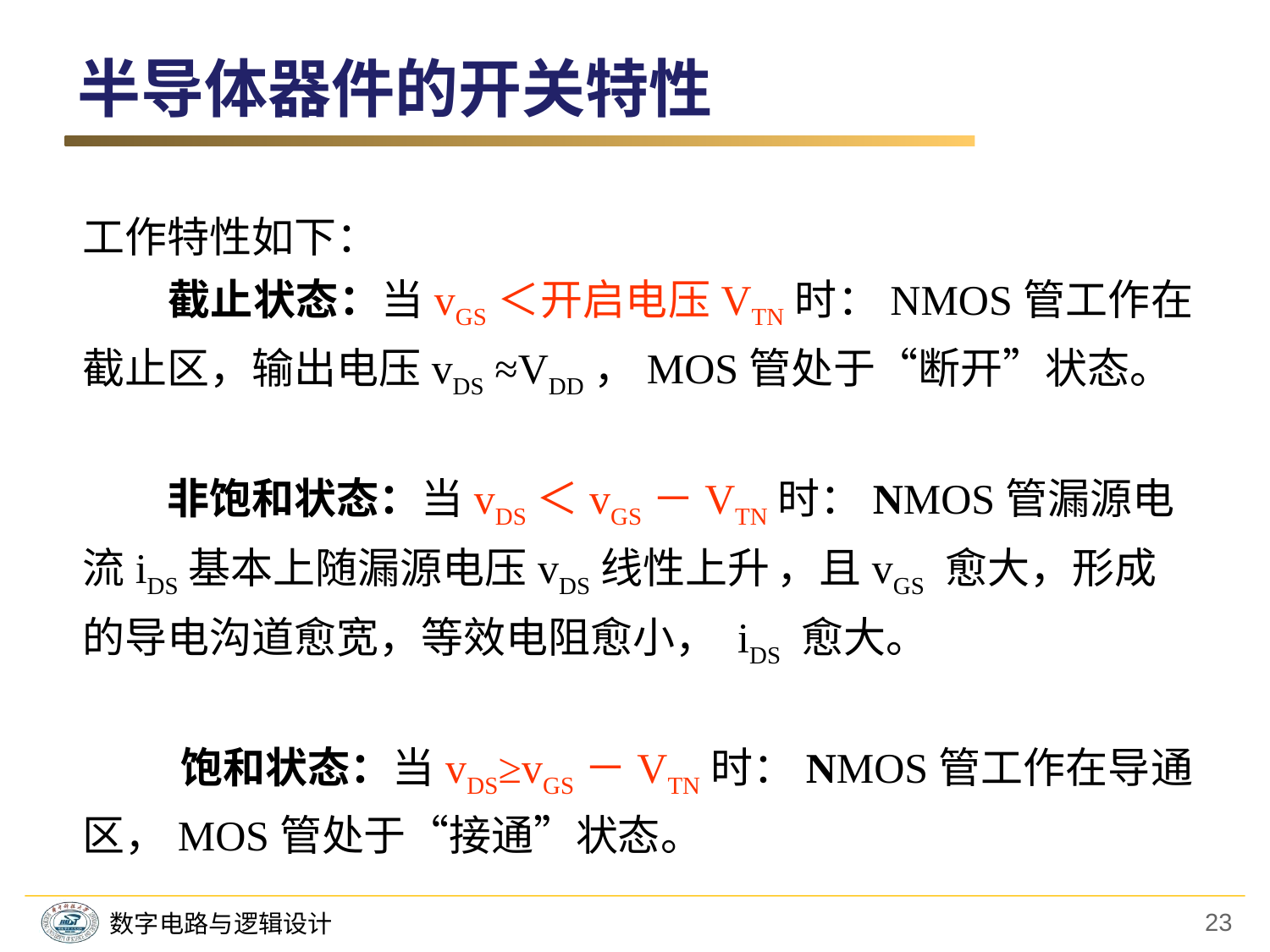

半导体器件的开关特性
工作特性如下：
　　截止状态：当vGS＜开启电压VTN时：NMOS管工作在截止区，输出电压vDS ≈VDD，MOS管处于“断开”状态。

　　非饱和状态：当vDS＜vGS－VTN时：NMOS管漏源电流iDS基本上随漏源电压vDS线性上升 ，且vGS 愈大，形成的导电沟道愈宽，等效电阻愈小， iDS 愈大。
         饱和状态：当vDS≥vGS－VTN时：NMOS管工作在导通区，MOS管处于“接通”状态。
23
数字电路与逻辑设计